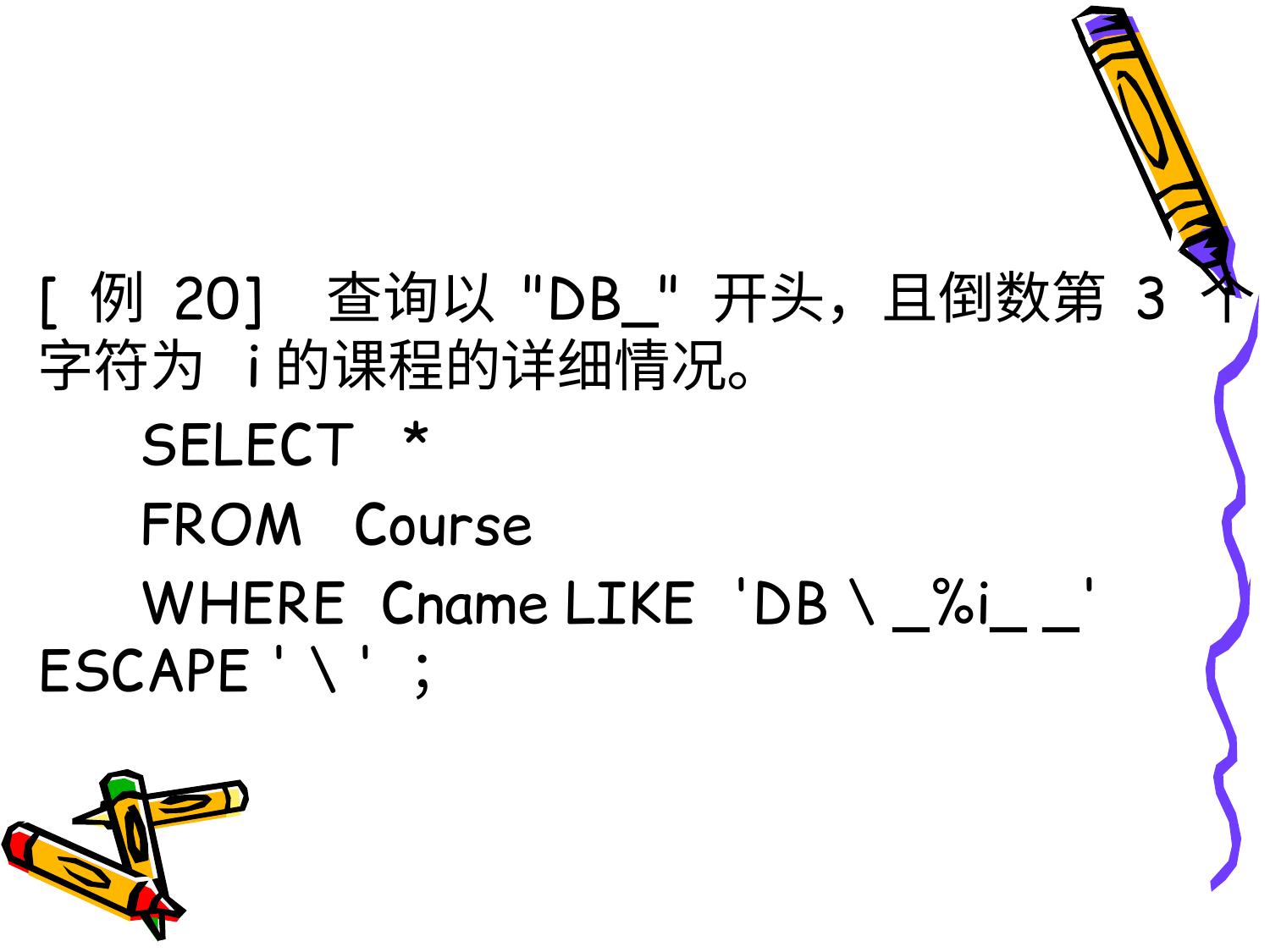

#
[ 例 20]   查询以 "DB_" 开头，且倒数第 3 个字符为  i的课程的详细情况。
      SELECT   *
      FROM   Course
      WHERE  Cname LIKE  'DB \ _%i_ _'  ESCAPE ' \ ' ；